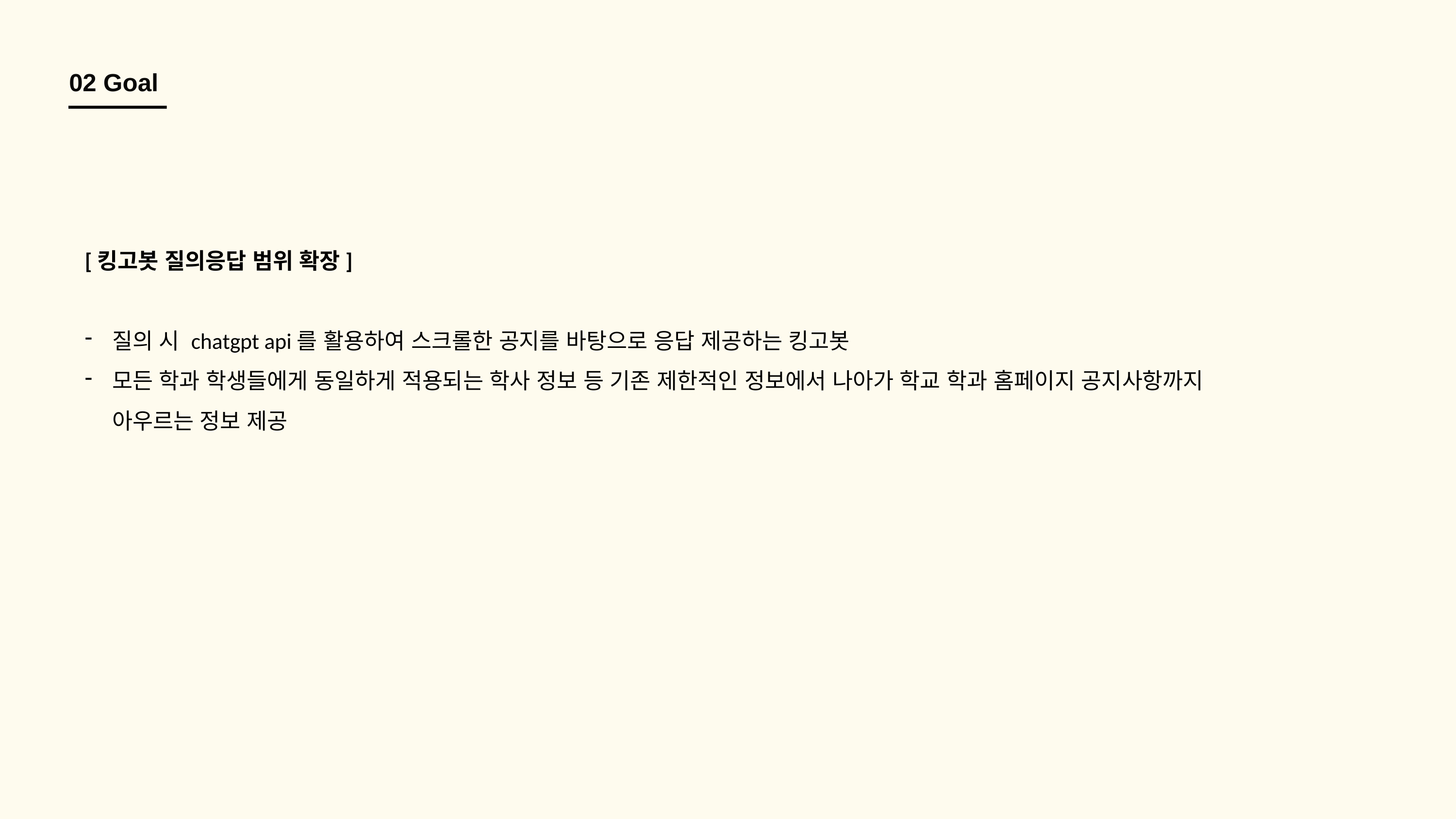

02 Goal

[킹고봇 질의응답 범위 확장]

질의 시 chatgpt api를 활용하여 스크롤한 공지를 바탕으로 응답 제공하는 킹고봇
모든 학과 학생들에게 동일하게 적용되는 학사 정보 등 기존 제한적인 정보에서 나아가 학교 학과 홈페이지 공지사항까지 아우르는 정보 제공